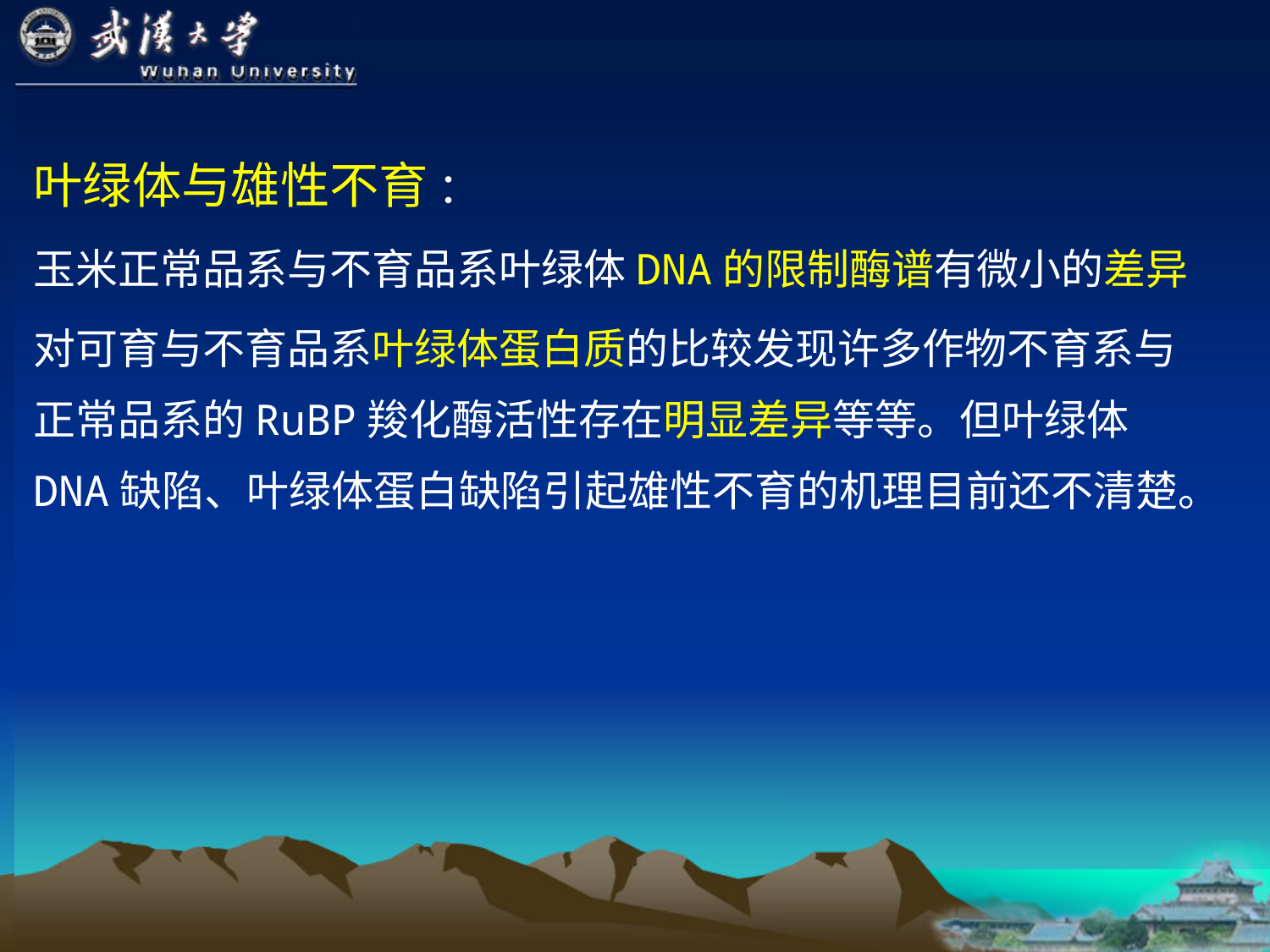

叶绿体与雄性不育 ：
玉米正常品系与不育品系叶绿体DNA的限制酶谱有微小的差异
对可育与不育品系叶绿体蛋白质的比较发现许多作物不育系与正常品系的RuBP羧化酶活性存在明显差异等等。但叶绿体DNA缺陷、叶绿体蛋白缺陷引起雄性不育的机理目前还不清楚。